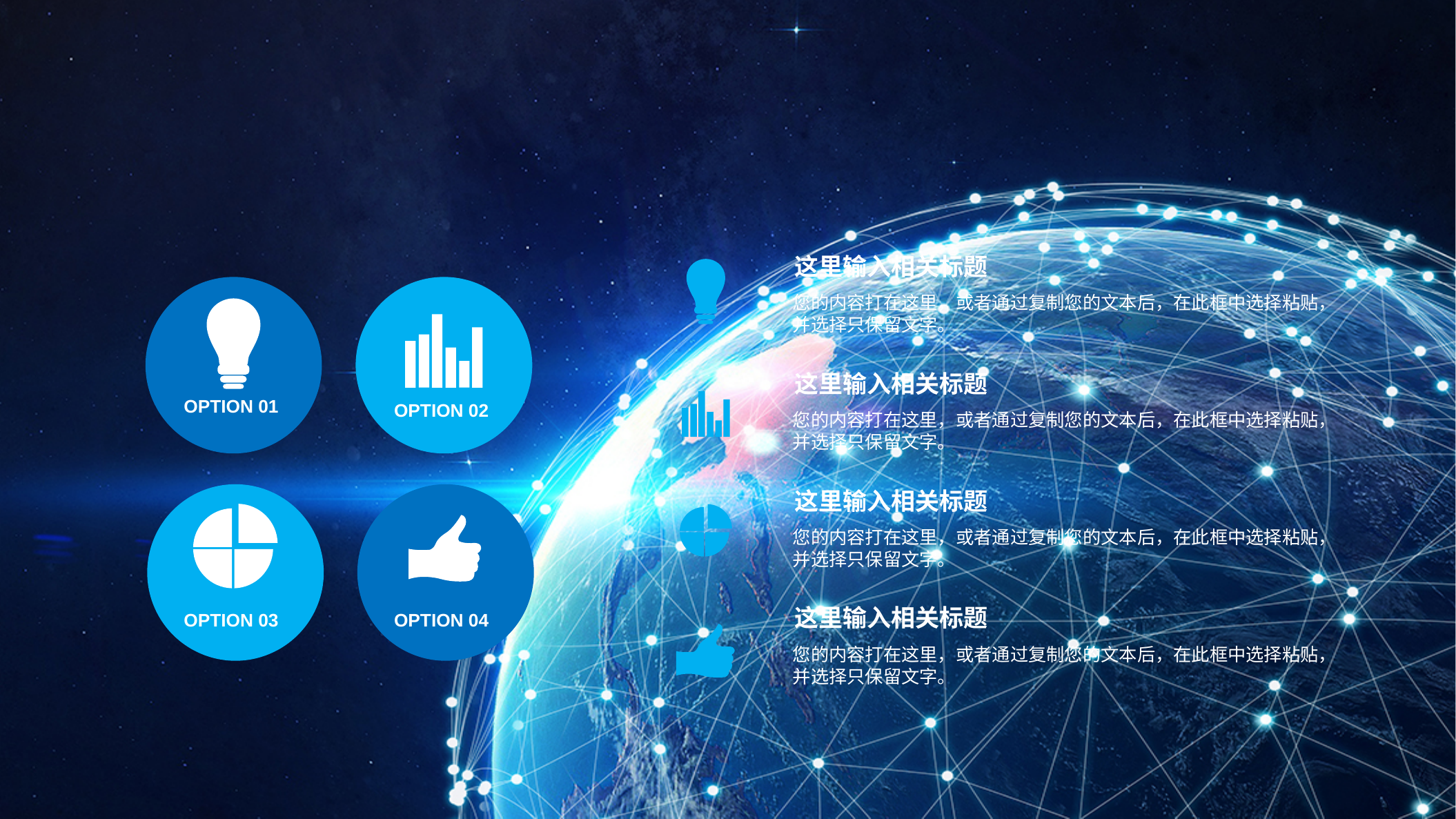

这里输入相关标题
您的内容打在这里，或者通过复制您的文本后，在此框中选择粘贴，并选择只保留文字。

OPTION 01
OPTION 02

OPTION 03
OPTION 04
这里输入相关标题
您的内容打在这里，或者通过复制您的文本后，在此框中选择粘贴，并选择只保留文字。

这里输入相关标题
您的内容打在这里，或者通过复制您的文本后，在此框中选择粘贴，并选择只保留文字。

这里输入相关标题
您的内容打在这里，或者通过复制您的文本后，在此框中选择粘贴，并选择只保留文字。